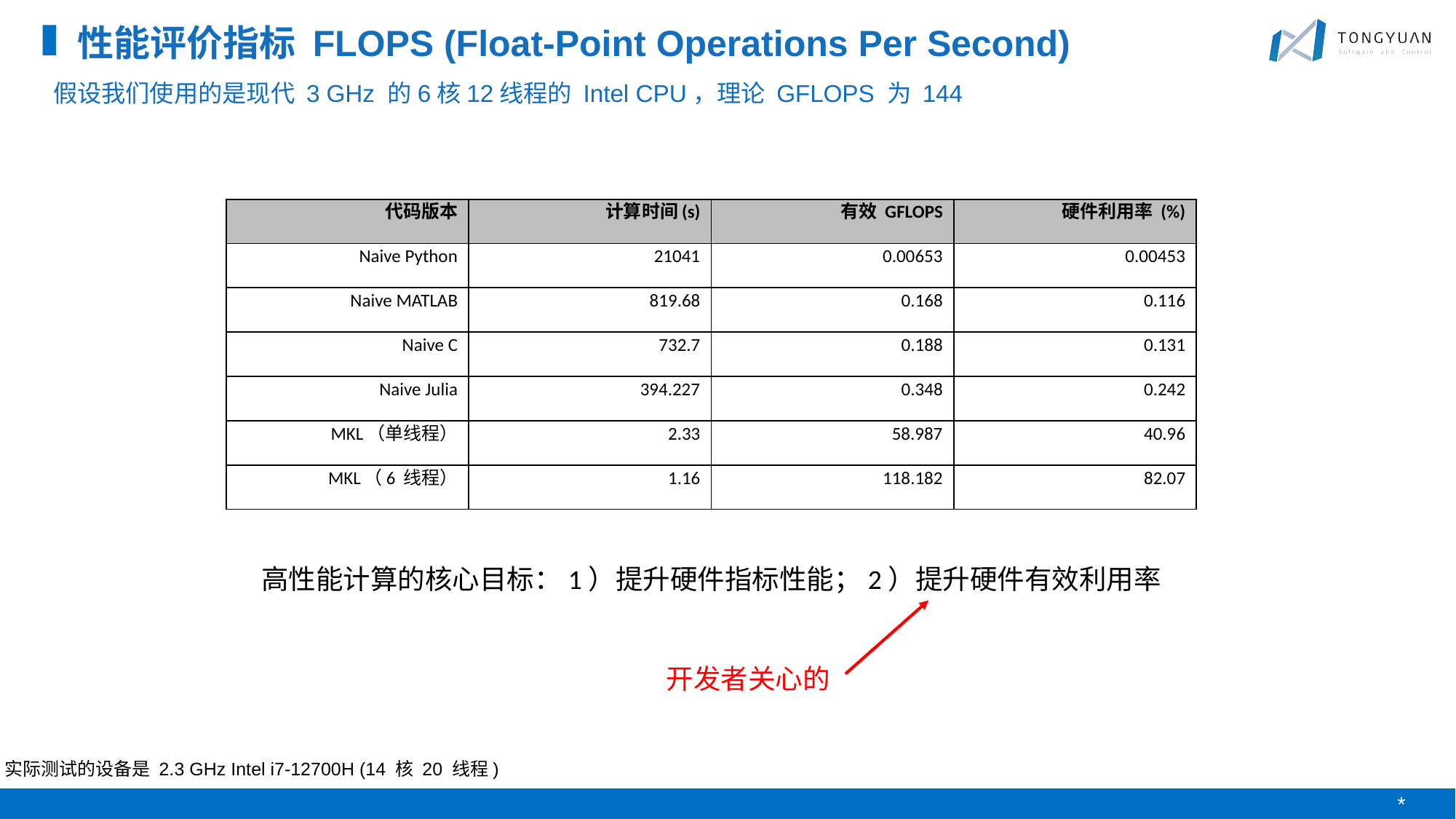

性能评价指标 FLOPS (Float-Point Operations Per Second)
假设我们使用的是现代 3 GHz 的6核12线程的 Intel CPU，理论 GFLOPS 为 144
| 代码版本 | 计算时间(s) | 有效 GFLOPS | 硬件利用率 (%) |
| --- | --- | --- | --- |
| Naive Python | 21041 | 0.00653 | 0.00453 |
| Naive MATLAB | 819.68 | 0.168 | 0.116 |
| Naive C | 732.7 | 0.188 | 0.131 |
| Naive Julia | 394.227 | 0.348 | 0.242 |
| MKL（单线程） | 2.33 | 58.987 | 40.96 |
| MKL（6 线程） | 1.16 | 118.182 | 82.07 |
高性能计算的核心目标：1）提升硬件指标性能；2）提升硬件有效利用率
开发者关心的
实际测试的设备是 2.3 GHz Intel i7-12700H (14 核 20 线程)
*